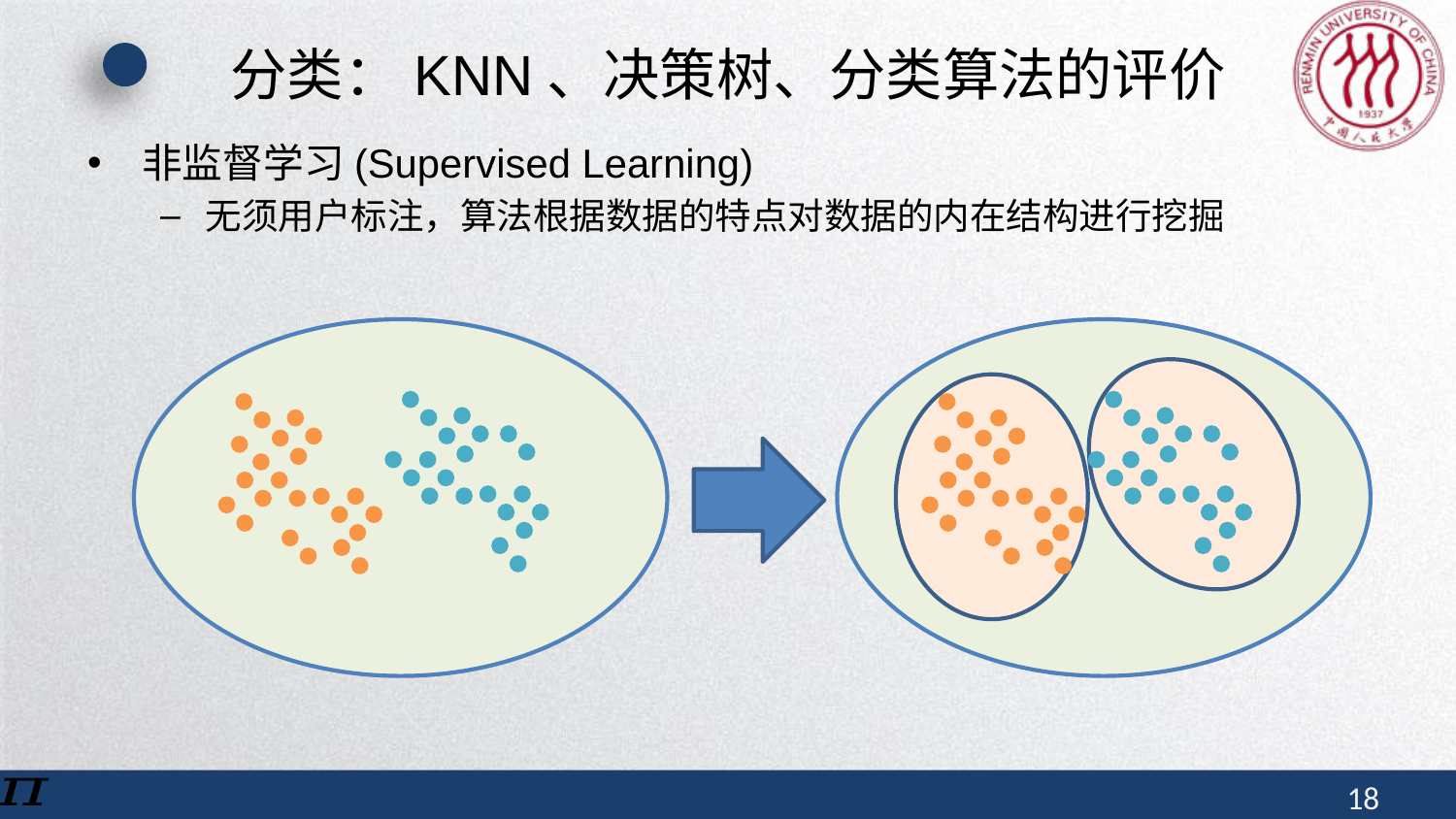

# 分类：KNN、决策树、分类算法的评价
非监督学习(Supervised Learning)
无须用户标注，算法根据数据的特点对数据的内在结构进行挖掘